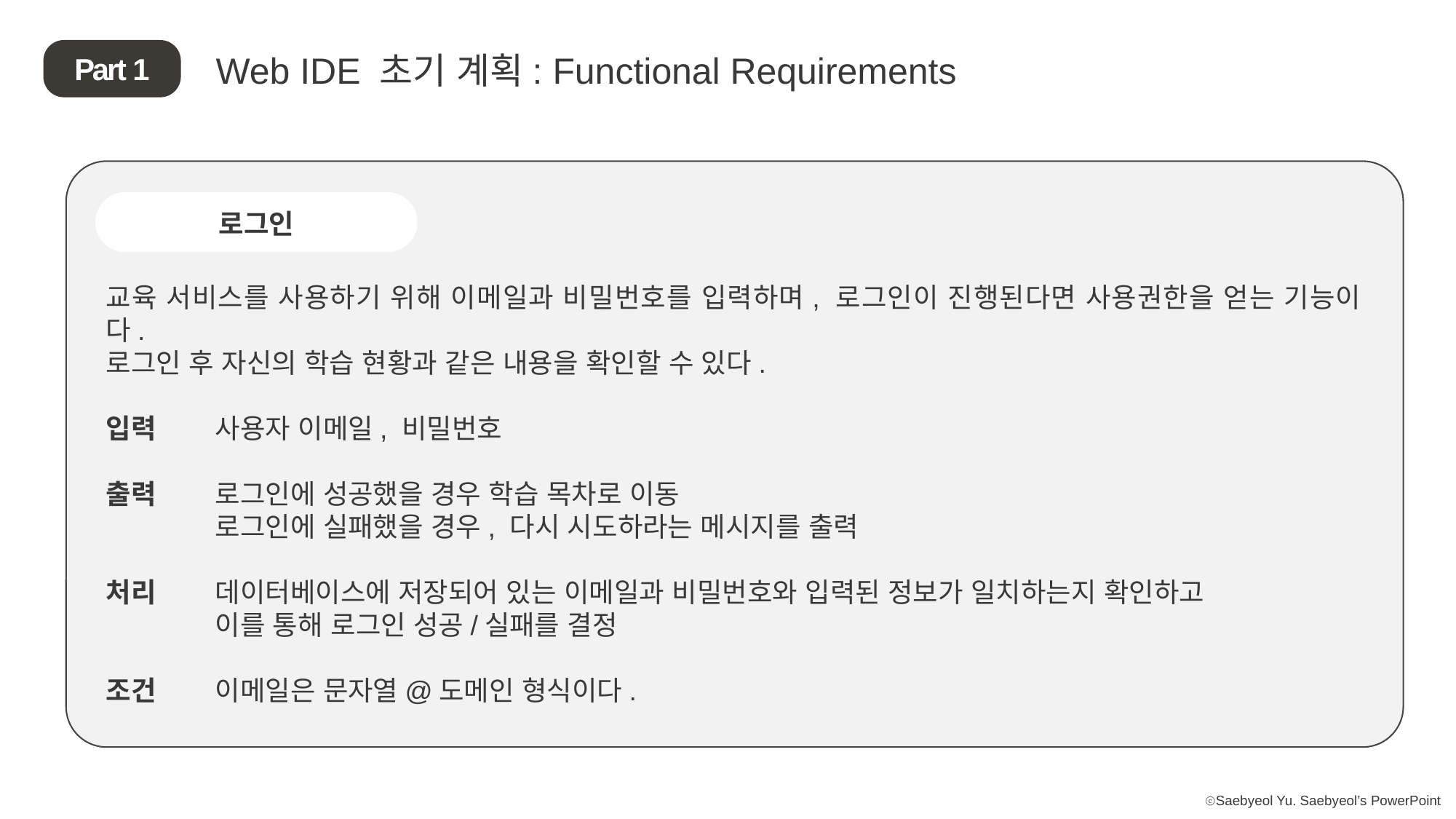

Web IDE 초기 계획: Functional Requirements
Part 1

로그인
교육 서비스를 사용하기 위해 이메일과 비밀번호를 입력하며, 로그인이 진행된다면 사용권한을 얻는 기능이다.
로그인 후 자신의 학습 현황과 같은 내용을 확인할 수 있다.

입력 	사용자 이메일, 비밀번호

출력 	로그인에 성공했을 경우 학습 목차로 이동
	로그인에 실패했을 경우, 다시 시도하라는 메시지를 출력

처리	데이터베이스에 저장되어 있는 이메일과 비밀번호와 입력된 정보가 일치하는지 확인하고
	이를 통해 로그인 성공/실패를 결정

조건	이메일은 문자열@도메인 형식이다.